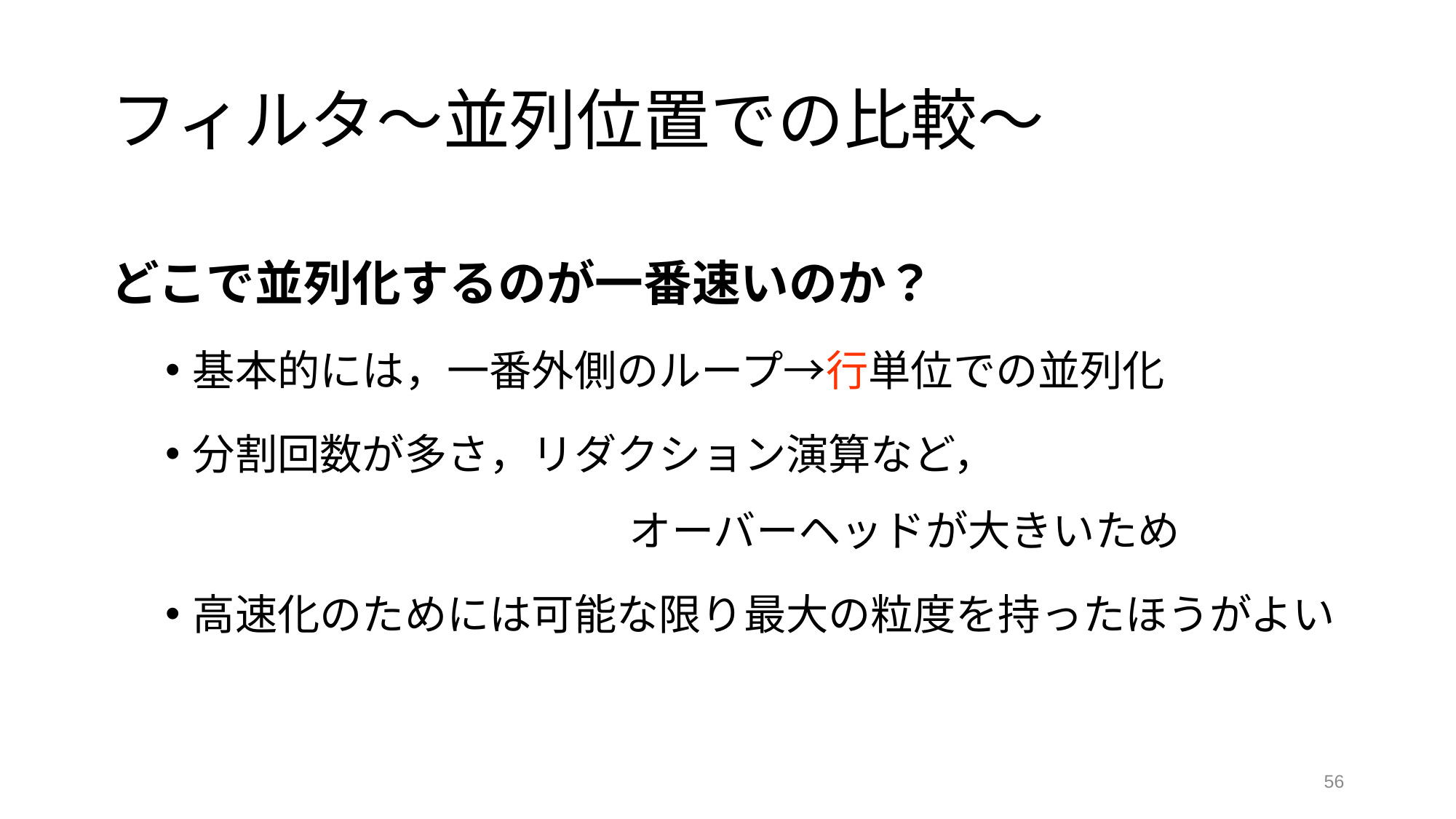

# フィルタ～並列位置での比較～
どこで並列化するのが一番速いのか？
基本的には，一番外側のループ→行単位での並列化
分割回数が多さ，リダクション演算など，
				オーバーヘッドが大きいため
高速化のためには可能な限り最大の粒度を持ったほうがよい
56